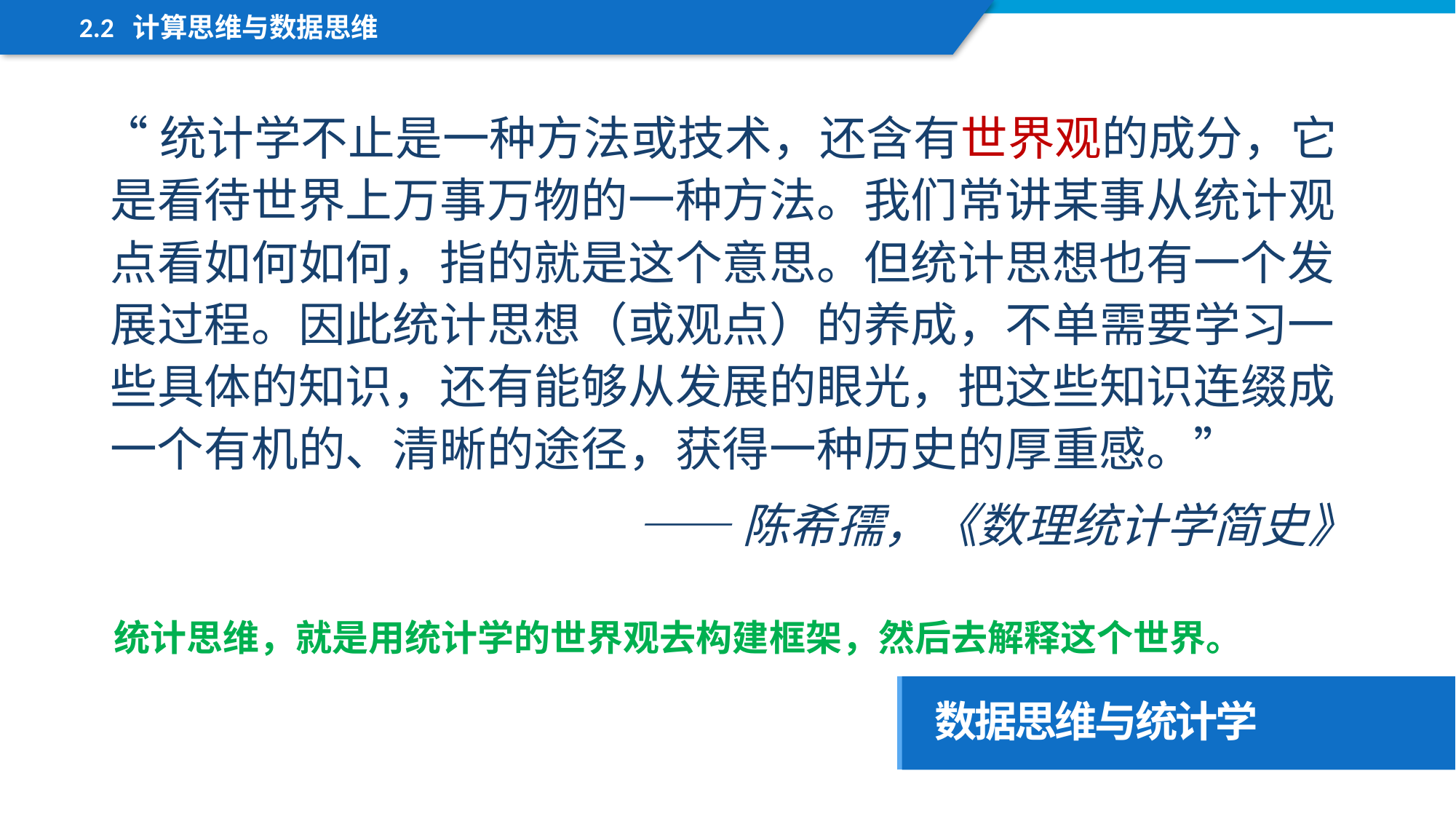

2.2  计算思维与数据思维
“统计学不止是一种方法或技术，还含有世界观的成分，它是看待世界上万事万物的一种方法。我们常讲某事从统计观点看如何如何，指的就是这个意思。但统计思想也有一个发展过程。因此统计思想（或观点）的养成，不单需要学习一些具体的知识，还有能够从发展的眼光，把这些知识连缀成一个有机的、清晰的途径，获得一种历史的厚重感。”
——陈希孺，《数理统计学简史》

统计思维，就是用统计学的世界观去构建框架，然后去解释这个世界。
数据思维与统计学